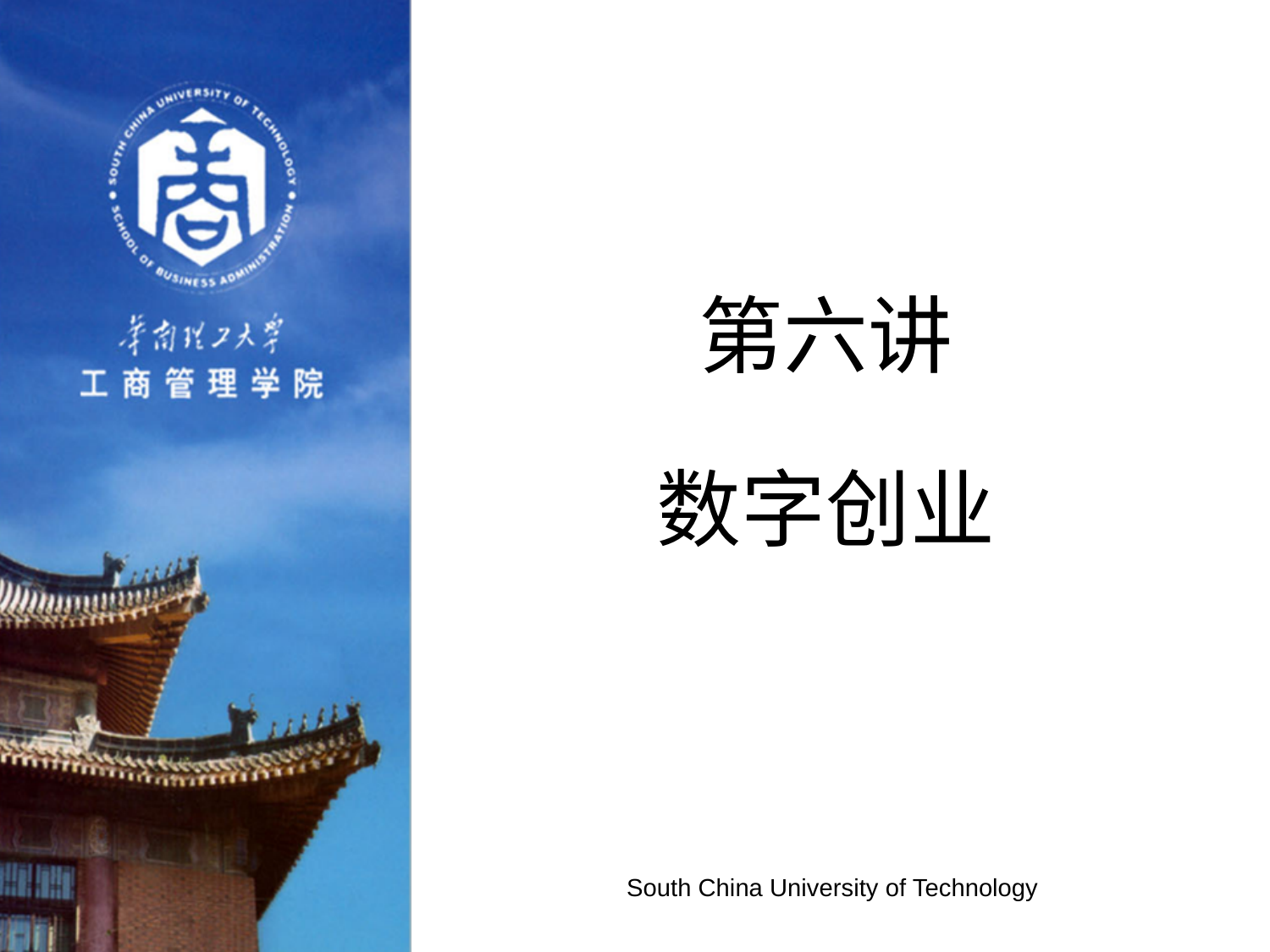

第六讲
数字创业

South China University of Technology